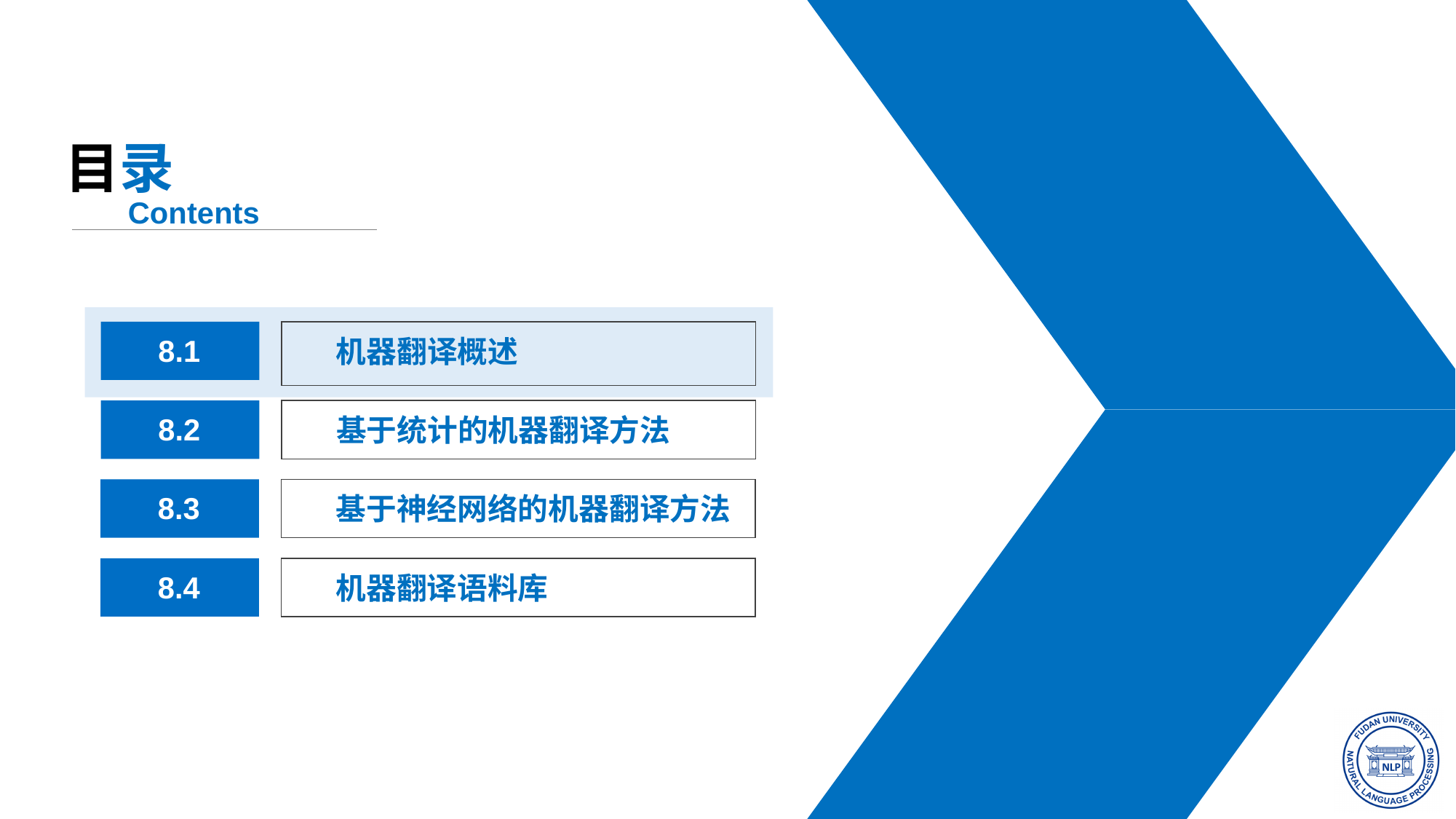

目录
Contents

机器翻译概述

8.1

8.2

基于统计的机器翻译方法

8.3

基于神经网络的机器翻译方法

8.4

机器翻译语料库
4